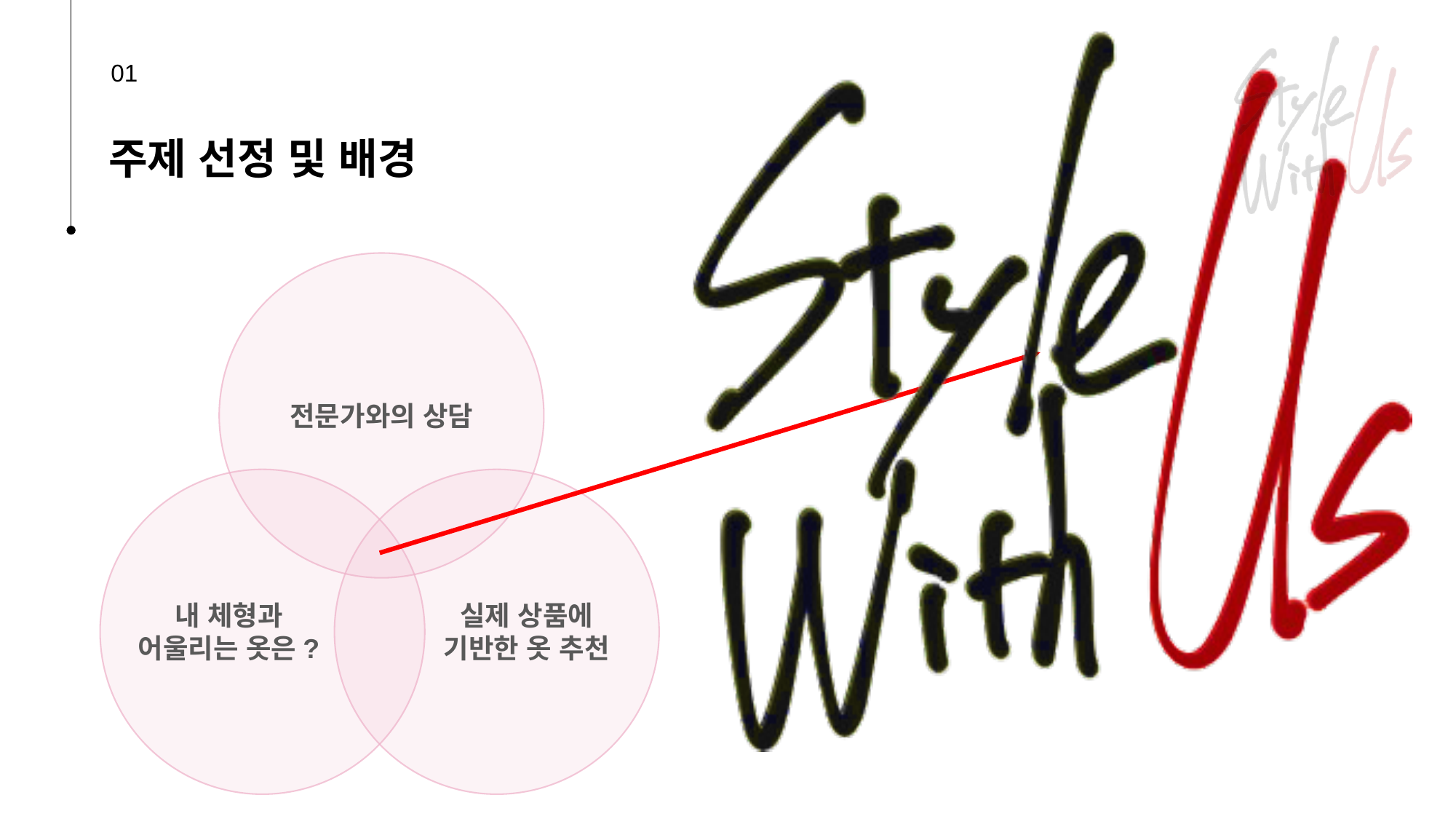

01
주제 선정 및 배경

전문가와의 상담

내 체형과
어울리는 옷은?
실제 상품에
기반한 옷 추천